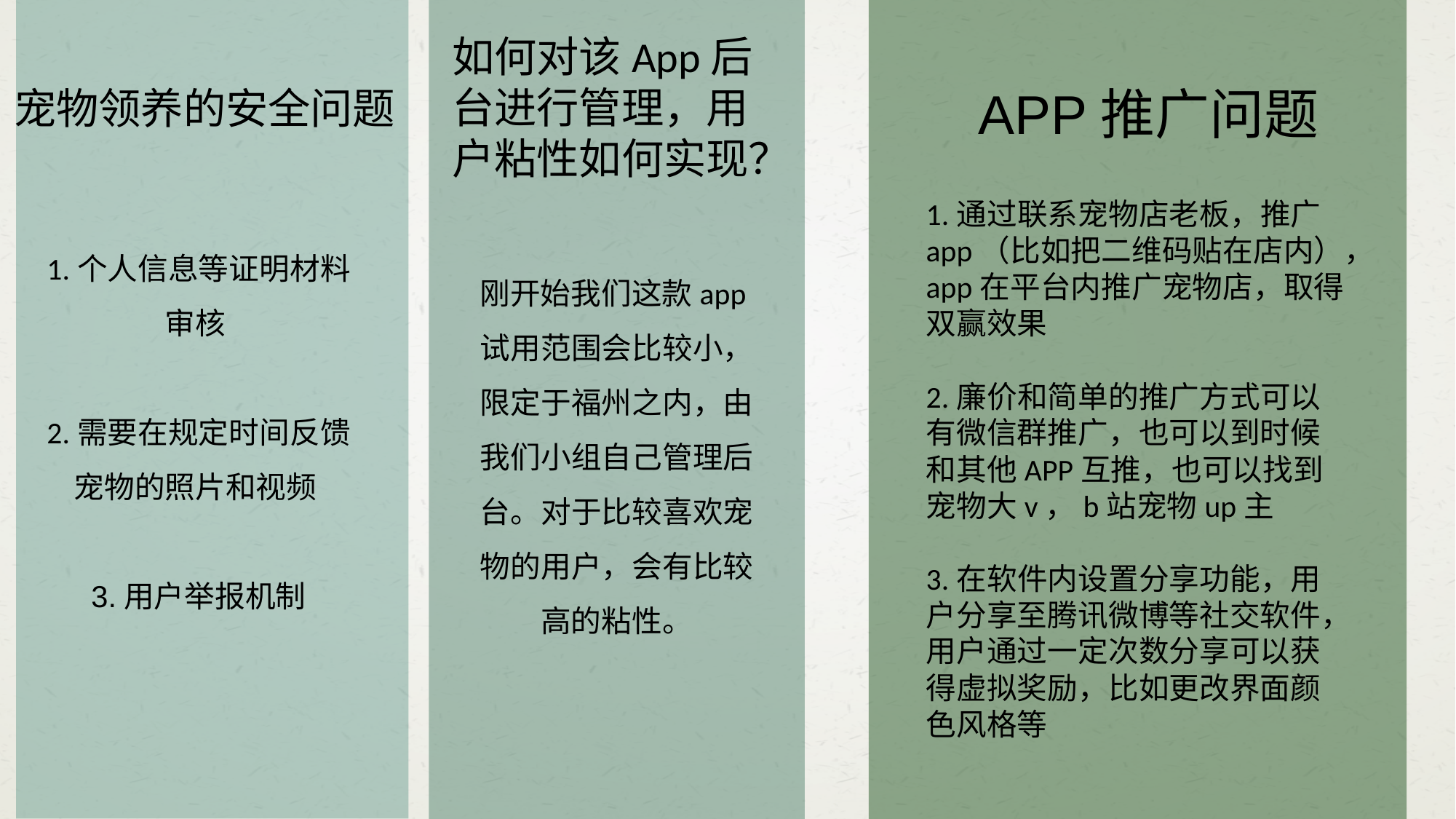

如何对该App后台进行管理，用户粘性如何实现？
APP推广问题
宠物领养的安全问题
1.通过联系宠物店老板，推广app（比如把二维码贴在店内），app在平台内推广宠物店，取得双赢效果

2.廉价和简单的推广方式可以有微信群推广，也可以到时候和其他APP互推，也可以找到宠物大v，b站宠物up主

3.在软件内设置分享功能，用户分享至腾讯微博等社交软件，用户通过一定次数分享可以获得虚拟奖励，比如更改界面颜色风格等
1.个人信息等证明材料审核

2.需要在规定时间反馈宠物的照片和视频

3.用户举报机制
刚开始我们这款app试用范围会比较小，限定于福州之内，由我们小组自己管理后台。对于比较喜欢宠物的用户，会有比较高的粘性。